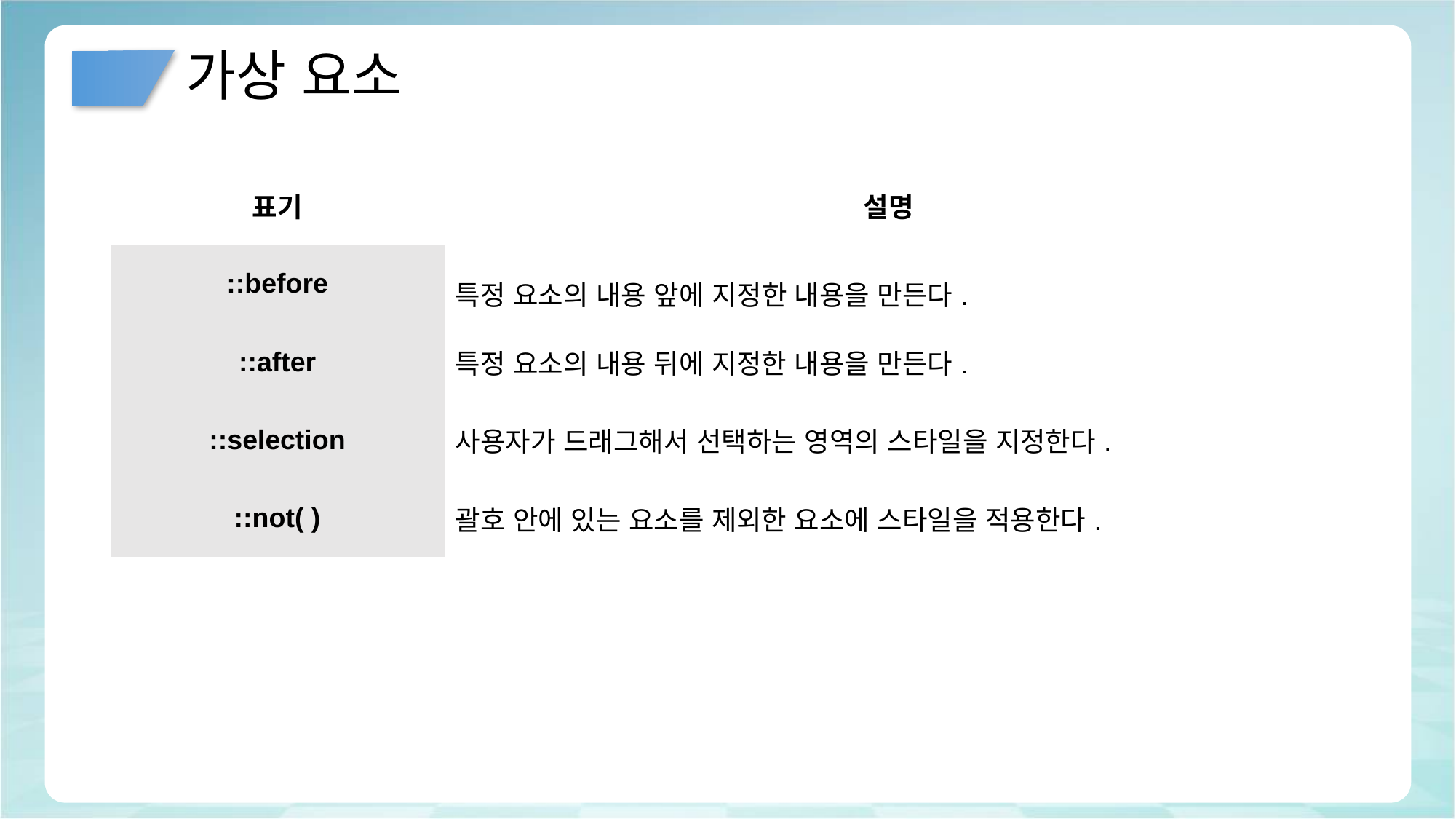

# 가상 요소
| 표기 | 설명 |
| --- | --- |
| ::before | 특정 요소의 내용 앞에 지정한 내용을 만든다. |
| ::after | 특정 요소의 내용 뒤에 지정한 내용을 만든다. |
| ::selection | 사용자가 드래그해서 선택하는 영역의 스타일을 지정한다. |
| ::not( ) | 괄호 안에 있는 요소를 제외한 요소에 스타일을 적용한다. |